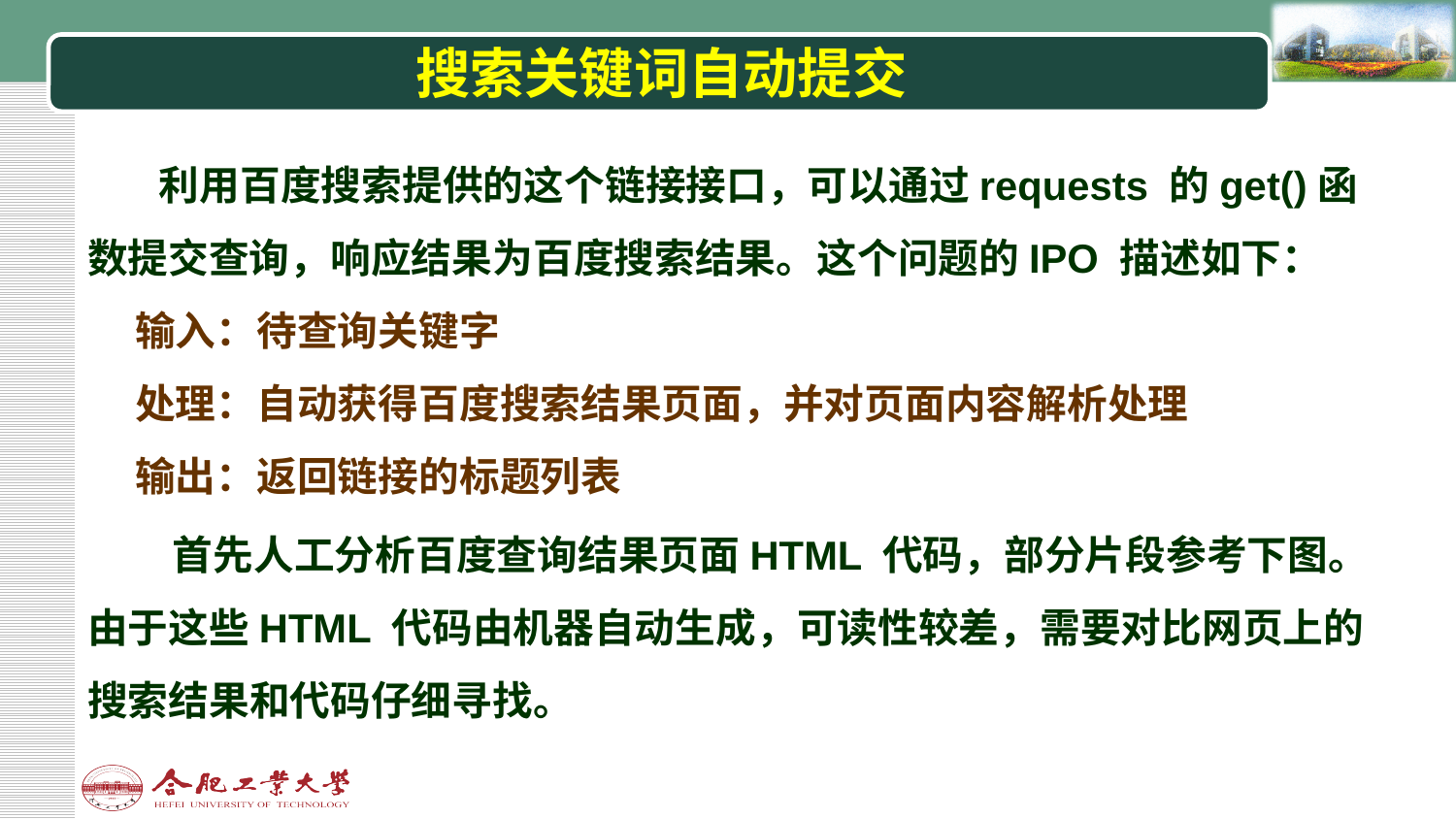

# 搜索关键词自动提交
利用百度搜索提供的这个链接接口，可以通过requests 的get()函数提交查询，响应结果为百度搜索结果。这个问题的IPO 描述如下：
输入：待查询关键字
处理：自动获得百度搜索结果页面，并对页面内容解析处理
输出：返回链接的标题列表
首先人工分析百度查询结果页面HTML 代码，部分片段参考下图。
由于这些HTML 代码由机器自动生成，可读性较差，需要对比网页上的搜索结果和代码仔细寻找。